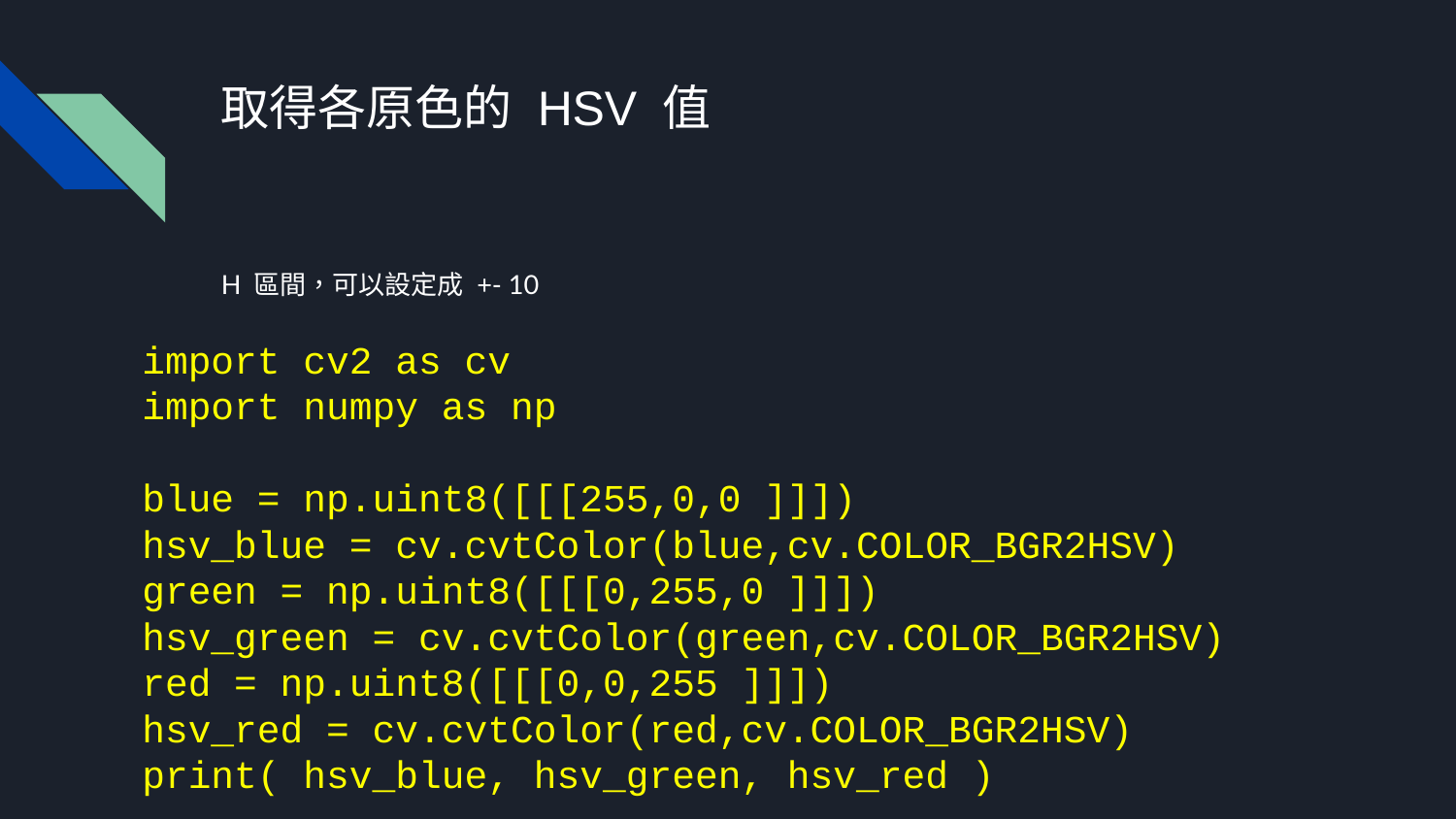

# 取得各原色的 HSV 值
H 區間，可以設定成 +- 10
import cv2 as cv
import numpy as np

blue = np.uint8([[[255,0,0 ]]])
hsv_blue = cv.cvtColor(blue,cv.COLOR_BGR2HSV)
green = np.uint8([[[0,255,0 ]]])
hsv_green = cv.cvtColor(green,cv.COLOR_BGR2HSV)
red = np.uint8([[[0,0,255 ]]])
hsv_red = cv.cvtColor(red,cv.COLOR_BGR2HSV)
print( hsv_blue, hsv_green, hsv_red )